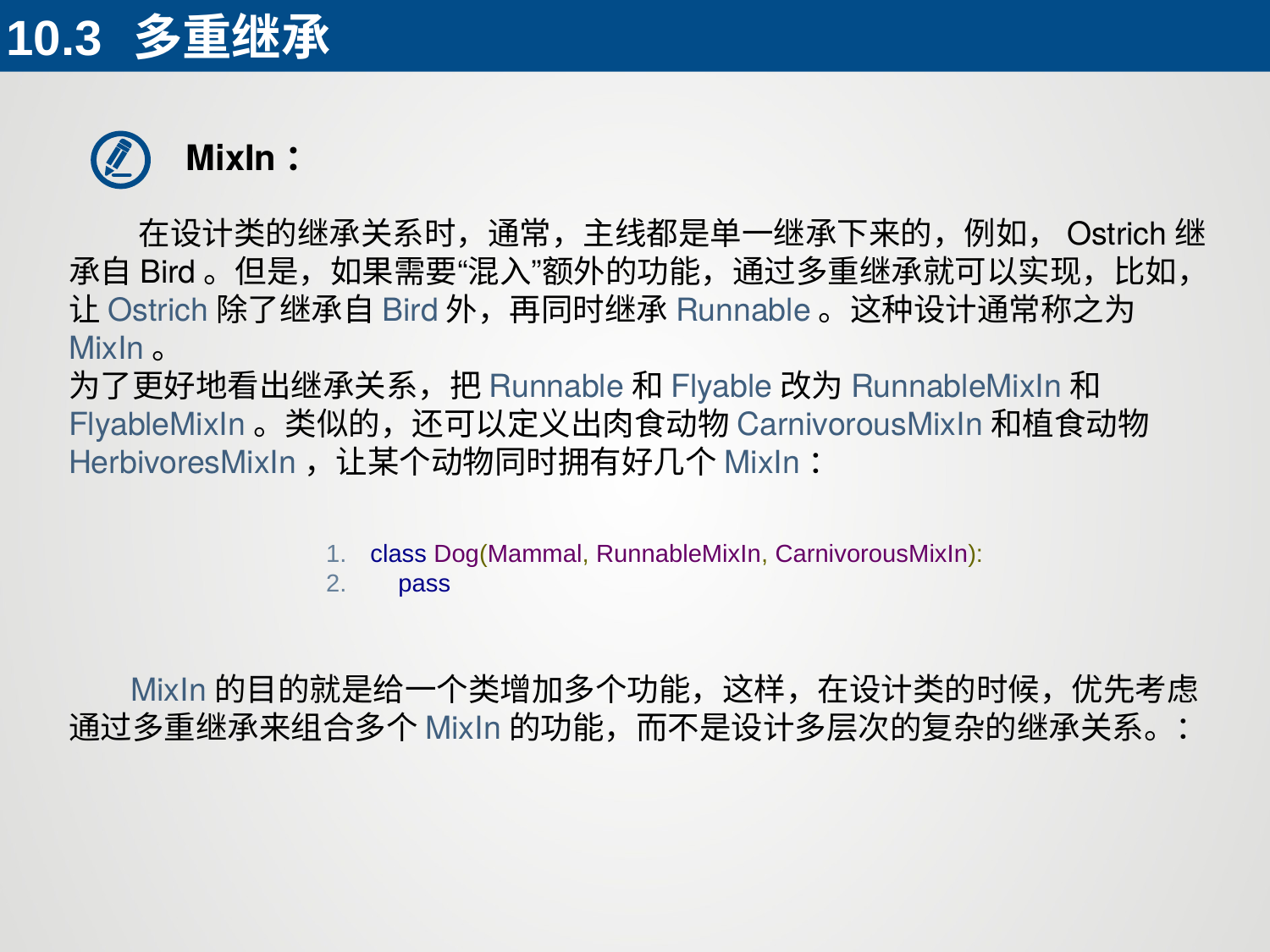

10.3	多重继承
MixIn：

       在设计类的继承关系时，通常，主线都是单一继承下来的，例如，Ostrich继承自Bird。但是，如果需要“混入”额外的功能，通过多重继承就可以实现，比如，让Ostrich除了继承自Bird外，再同时继承Runnable。这种设计通常称之为MixIn。
为了更好地看出继承关系，把Runnable和Flyable改为RunnableMixIn和FlyableMixIn。类似的，还可以定义出肉食动物CarnivorousMixIn和植食动物HerbivoresMixIn，让某个动物同时拥有好几个MixIn：
class Dog(Mammal, RunnableMixIn, CarnivorousMixIn):
    pass
       MixIn的目的就是给一个类增加多个功能，这样，在设计类的时候，优先考虑通过多重继承来组合多个MixIn的功能，而不是设计多层次的复杂的继承关系。：